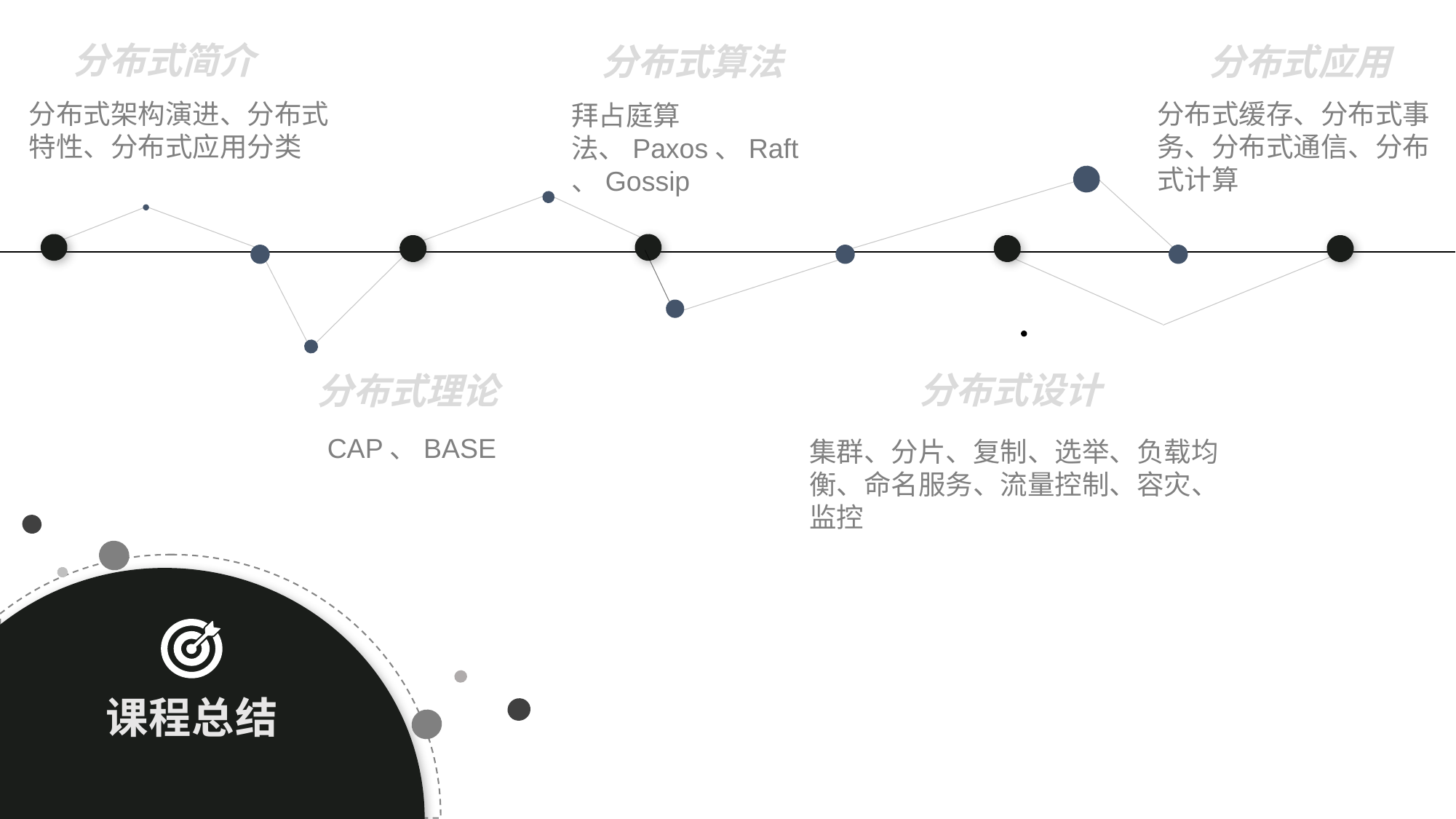

分布式简介
分布式算法
分布式应用
分布式架构演进、分布式特性、分布式应用分类
分布式缓存、分布式事务、分布式通信、分布式计算
拜占庭算法、Paxos、Raft、Gossip

分布式设计
分布式理论
CAP、BASE
集群、分片、复制、选举、负载均衡、命名服务、流量控制、容灾、监控

课程总结